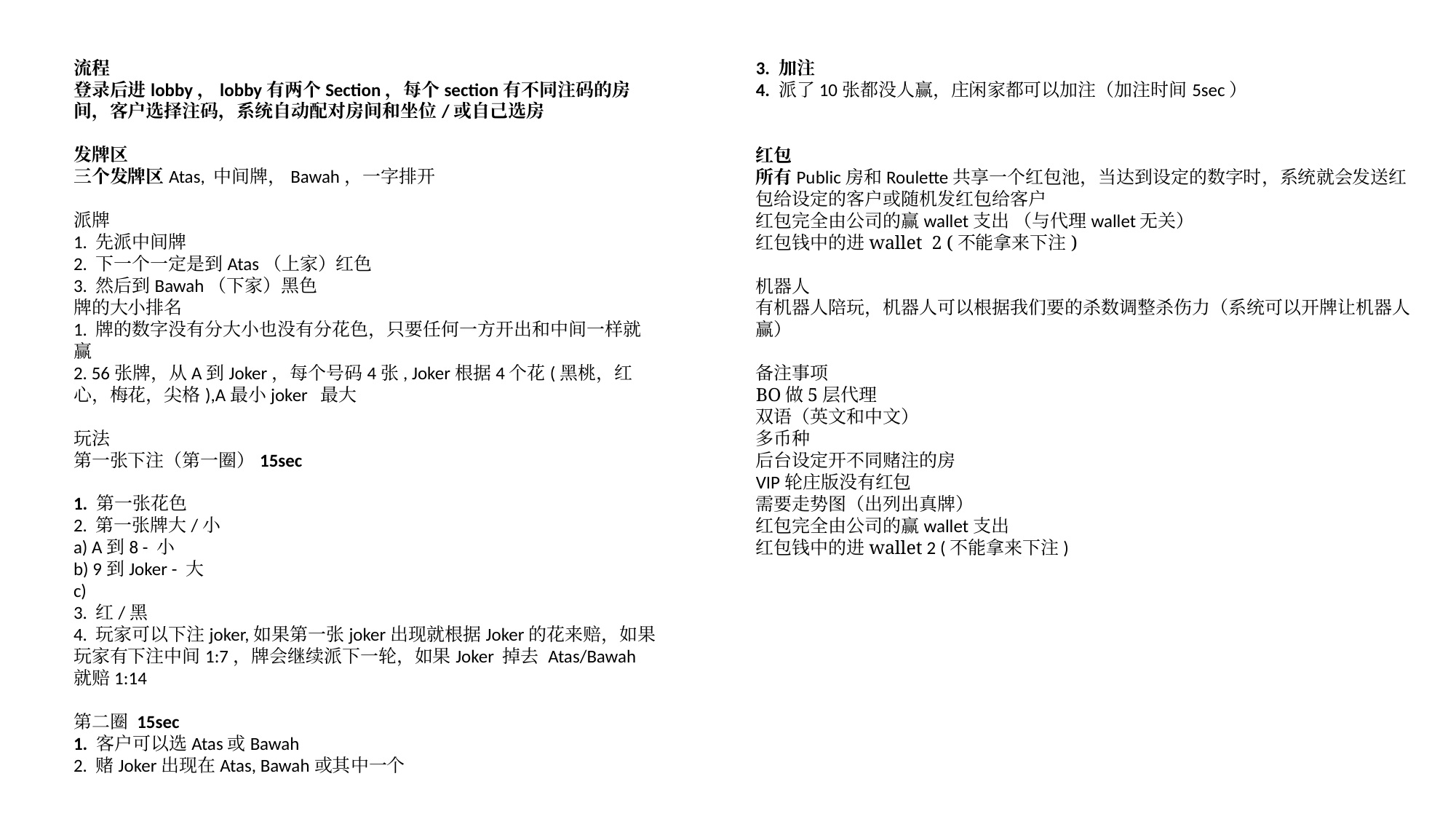

流程登录后进lobby，lobby有两个Section，每个section有不同注码的房间，客户选择注码，系统自动配对房间和坐位/或自己选房 发牌区三个发牌区Atas, 中间牌，Bawah，一字排开 派牌1. 先派中间牌2. 下一个一定是到Atas（上家）红色3. 然后到Bawah（下家）黑色牌的大小排名1. 牌的数字没有分大小也没有分花色，只要任何一方开出和中间一样就赢2. 56张牌，从A到Joker，每个号码4张, Joker根据4个花(黑桃，红心，梅花，尖格),A最小joker  最大  玩法第一张下注（第一圈）15sec 1. 第一张花色 2. 第一张牌大/小a) A到8 - 小 b) 9到Joker - 大c)	 3. 红/黑4. 玩家可以下注joker,如果第一张joker出现就根据Joker的花来赔，如果玩家有下注中间1:7，牌会继续派下一轮，如果Joker 掉去 Atas/Bawah 就赔1:14 第二圈 15sec1. 客户可以选Atas或Bawah2. 赌Joker出现在Atas, Bawah或其中一个
3. 加注4. 派了10张都没人赢，庄闲家都可以加注（加注时间5sec）

红包所有Public房和Roulette共享一个红包池，当达到设定的数字时，系统就会发送红包给设定的客户或随机发红包给客户红包完全由公司的赢wallet支出 （与代理wallet无关）红包钱中的进wallet  2 (不能拿来下注) 机器人有机器人陪玩，机器人可以根据我们要的杀数调整杀伤力（系统可以开牌让机器人赢） 备注事项BO做5层代理双语（英文和中文）多币种后台设定开不同赌注的房VIP轮庄版没有红包需要走势图（出列出真牌）红包完全由公司的赢wallet支出 红包钱中的进wallet 2 (不能拿来下注)